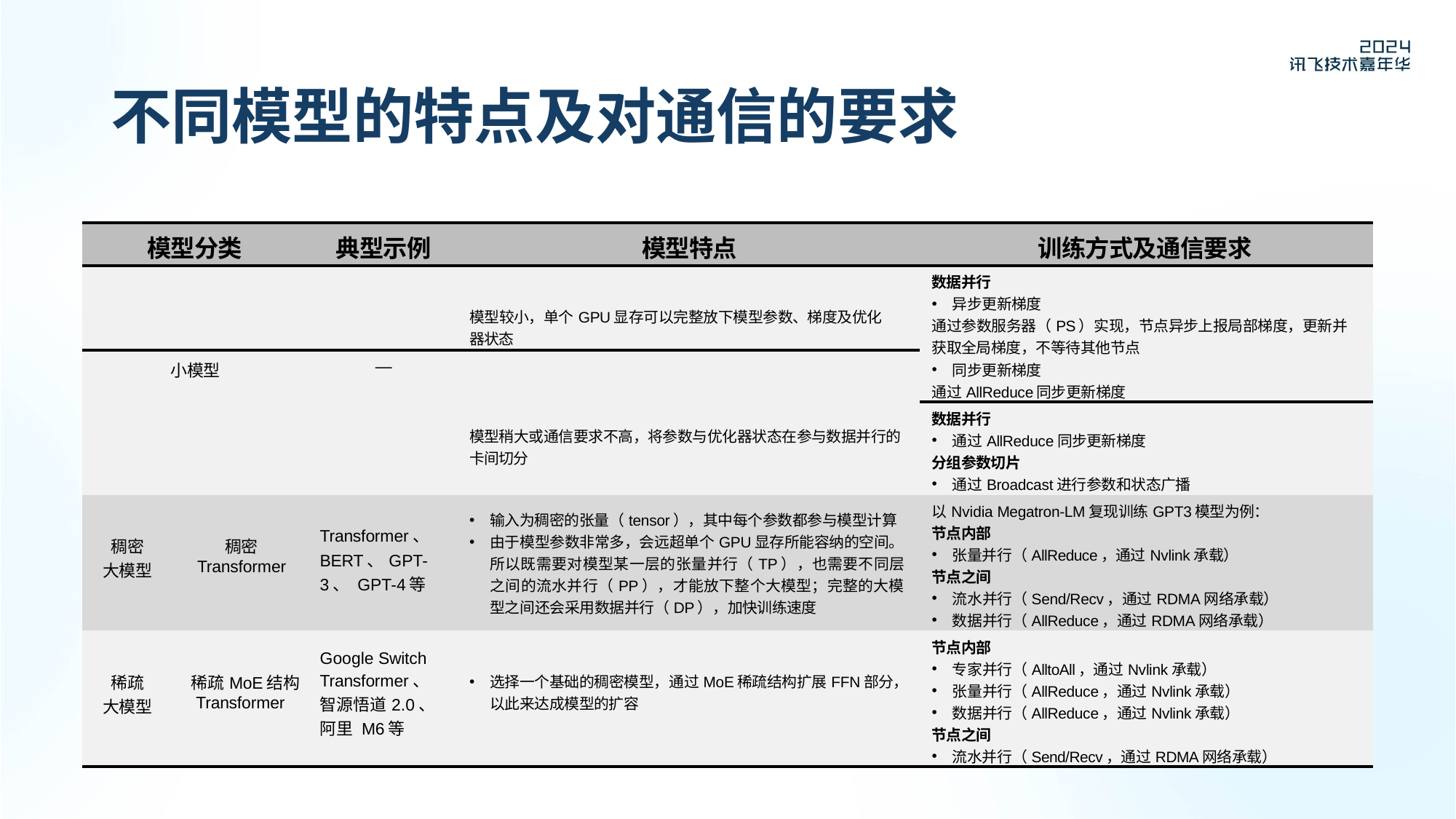

# 不同模型的特点及对通信的要求
| 模型分类 |  | 典型示例 | 模型特点 | 训练方式及通信要求 |
| --- | --- | --- | --- | --- |
|  |  |  | 模型较小，单个GPU显存可以完整放下模型参数、梯度及优化器状态 | 数据并行 异步更新梯度 通过参数服务器（PS）实现，节点异步上报局部梯度，更新并获取全局梯度，不等待其他节点 同步更新梯度 通过AllReduce同步更新梯度 |
| 小模型 |  | — |  |  |
|  |  |  | 模型稍大或通信要求不高，将参数与优化器状态在参与数据并行的卡间切分 | 数据并行 通过AllReduce同步更新梯度 分组参数切片 通过Broadcast进行参数和状态广播 |
| 稠密 大模型 | 稠密 Transformer | Transformer、 BERT、GPT-3、 GPT-4等 | 输入为稠密的张量（tensor），其中每个参数都参与模型计算 由于模型参数非常多，会远超单个GPU显存所能容纳的空间。所以既需要对模型某一层的张量并行（TP），也需要不同层之间的流水并行（PP），才能放下整个大模型；完整的大模型之间还会采用数据并行（DP），加快训练速度 | 以Nvidia Megatron-LM复现训练GPT3模型为例： 节点内部 张量并行（AllReduce，通过Nvlink承载） 节点之间 流水并行（Send/Recv，通过RDMA网络承载） 数据并行（AllReduce，通过RDMA网络承载） |
| 稀疏大模型 | 稀疏MoE结构 Transformer | Google Switch Transformer、智源悟道2.0、阿里 M6等 | 选择一个基础的稠密模型，通过MoE稀疏结构扩展FFN部分，以此来达成模型的扩容 | 节点内部 专家并行（AlltoAll，通过Nvlink承载） 张量并行（AllReduce，通过Nvlink承载） 数据并行（AllReduce，通过Nvlink承载） 节点之间 流水并行（Send/Recv，通过RDMA网络承载） |